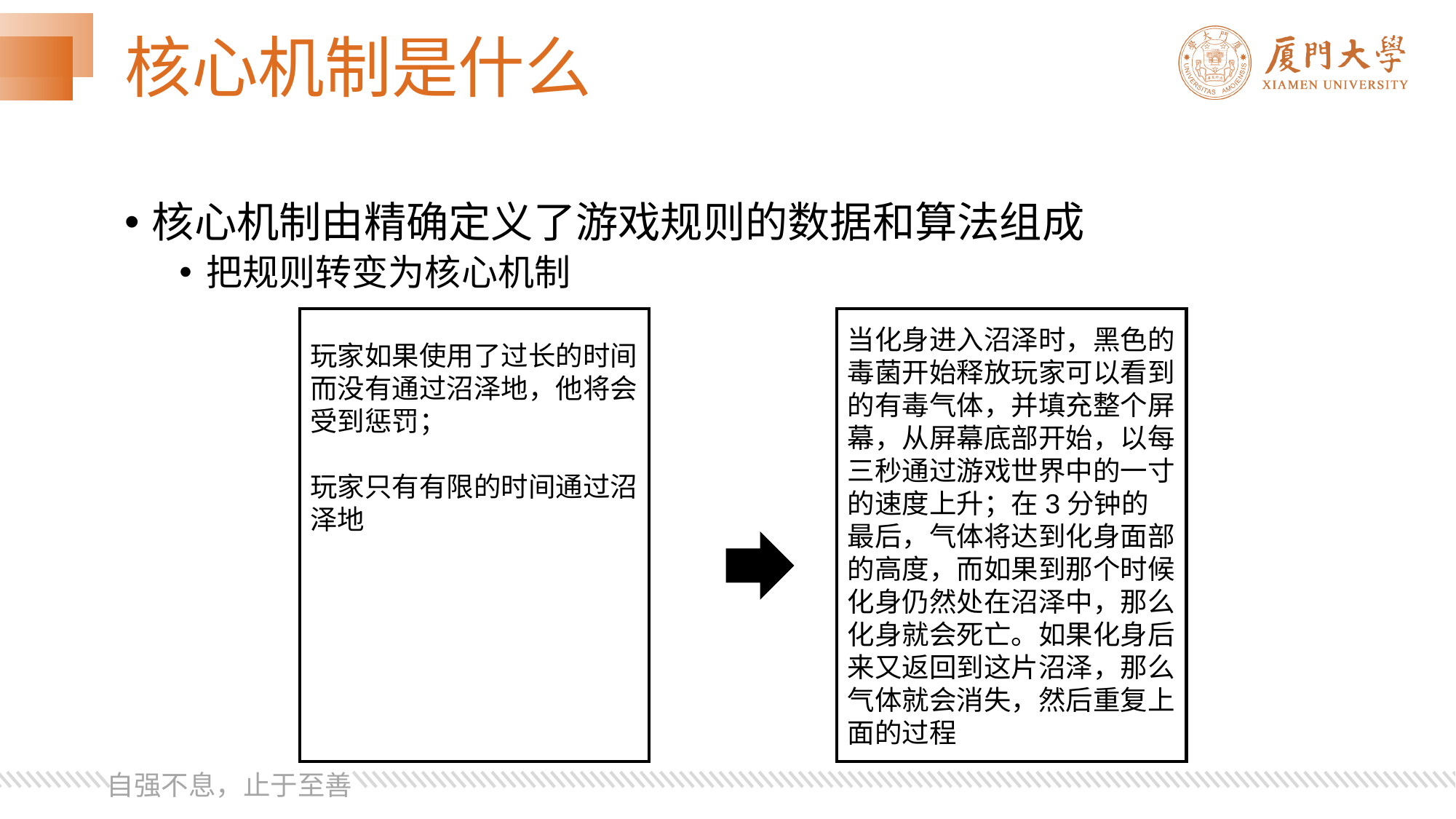

# 核心机制是什么
核心机制由精确定义了游戏规则的数据和算法组成
把规则转变为核心机制

玩家如果使用了过长的时间而没有通过沼泽地，他将会受到惩罚；

玩家只有有限的时间通过沼泽地

当化身进入沼泽时，黑色的毒菌开始释放玩家可以看到的有毒气体，并填充整个屏幕，从屏幕底部开始，以每三秒通过游戏世界中的一寸的速度上升；在3分钟的最后，气体将达到化身面部的高度，而如果到那个时候化身仍然处在沼泽中，那么化身就会死亡。如果化身后来又返回到这片沼泽，那么气体就会消失，然后重复上面的过程